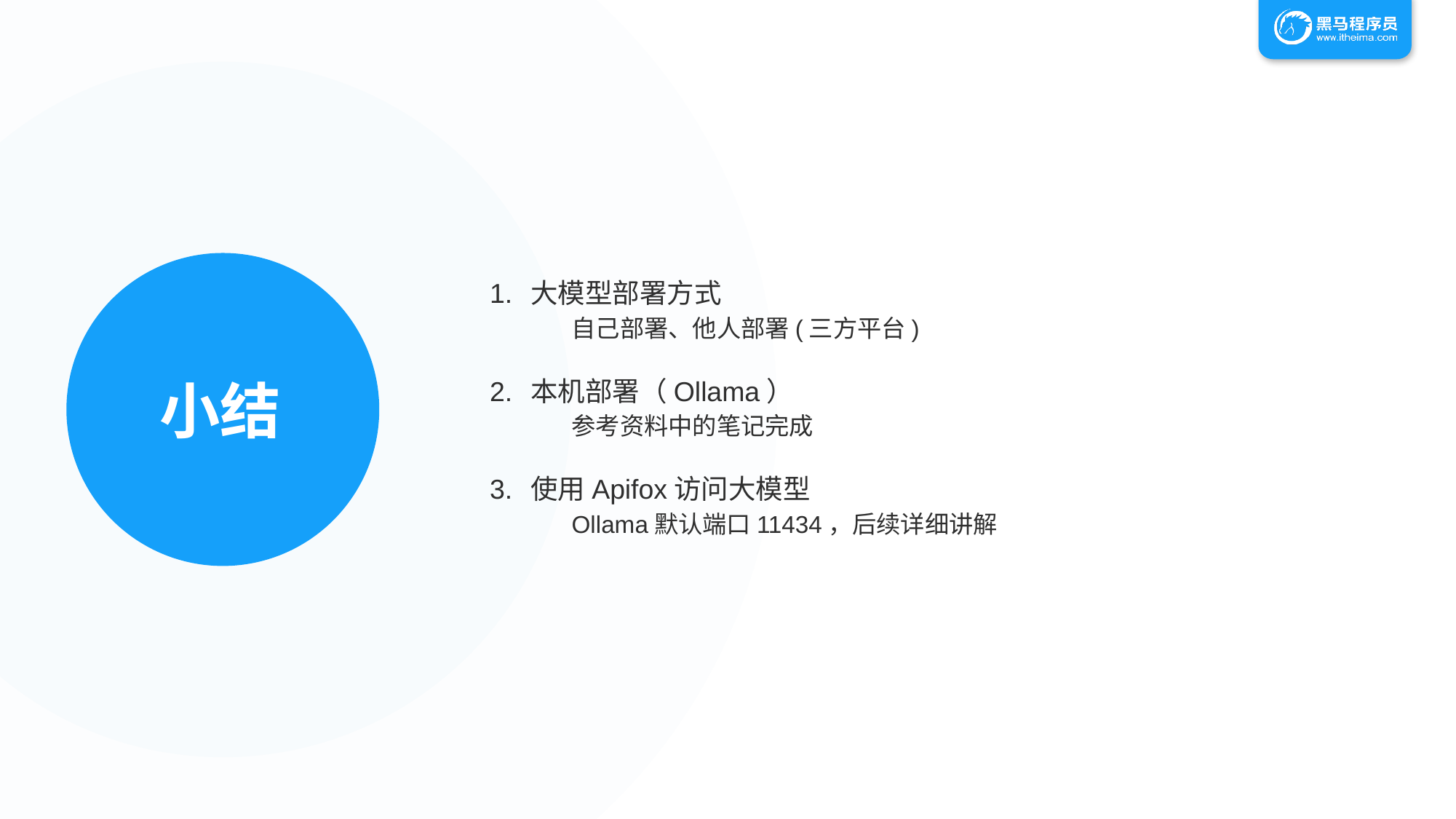

大模型部署方式
自己部署、他人部署(三方平台)
本机部署（Ollama）
参考资料中的笔记完成
使用Apifox访问大模型
Ollama默认端口11434，后续详细讲解